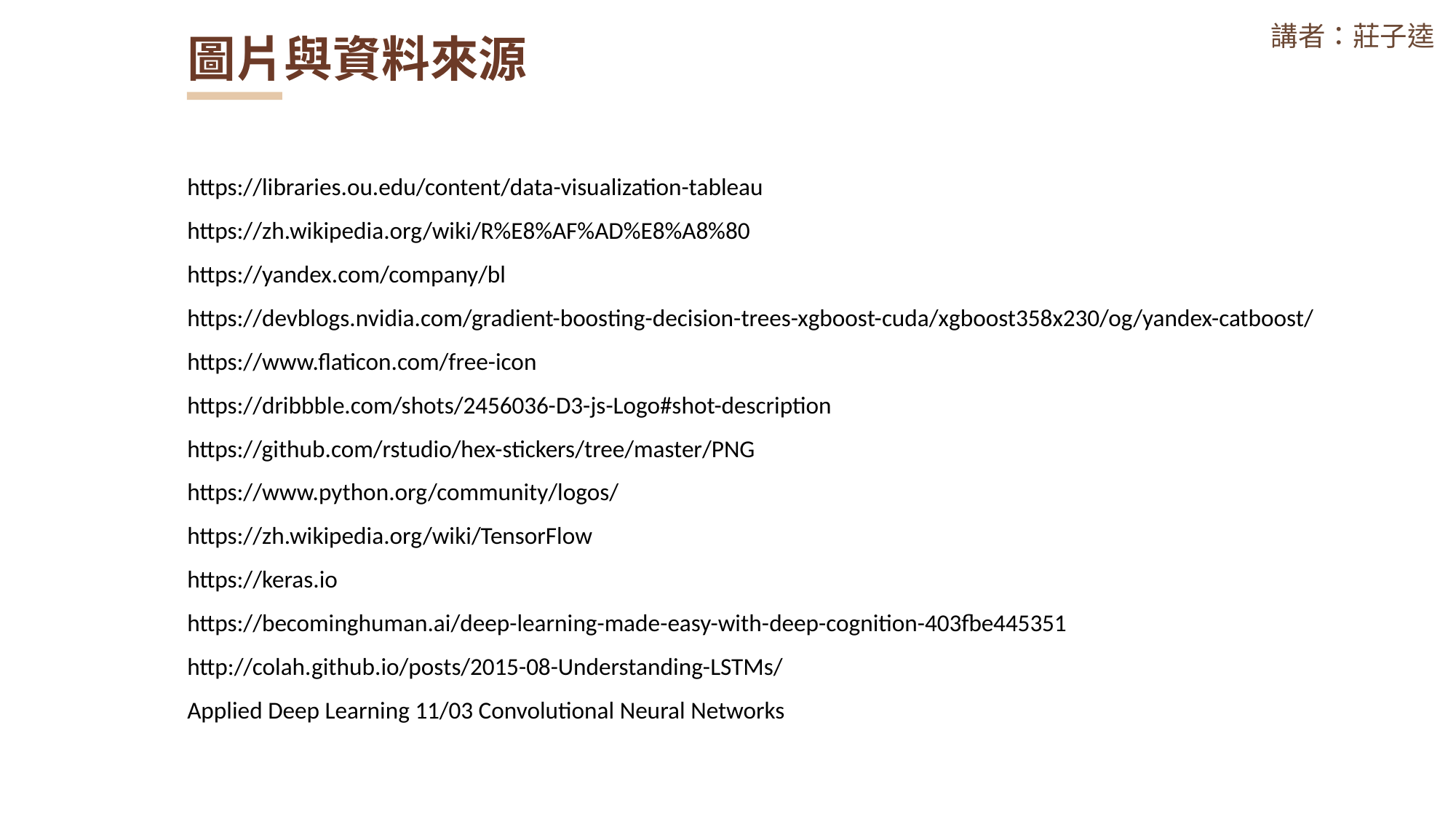

講者：莊子逵
圖片與資料來源

https://libraries.ou.edu/content/data-visualization-tableau
https://zh.wikipedia.org/wiki/R%E8%AF%AD%E8%A8%80
https://yandex.com/company/bl
https://devblogs.nvidia.com/gradient-boosting-decision-trees-xgboost-cuda/xgboost358x230/og/yandex-catboost/
https://www.flaticon.com/free-icon
https://dribbble.com/shots/2456036-D3-js-Logo#shot-description
https://github.com/rstudio/hex-stickers/tree/master/PNG
https://www.python.org/community/logos/
https://zh.wikipedia.org/wiki/TensorFlow
https://keras.io
https://becominghuman.ai/deep-learning-made-easy-with-deep-cognition-403fbe445351
http://colah.github.io/posts/2015-08-Understanding-LSTMs/
Applied Deep Learning 11/03 Convolutional Neural Networks

圖片與資料來源